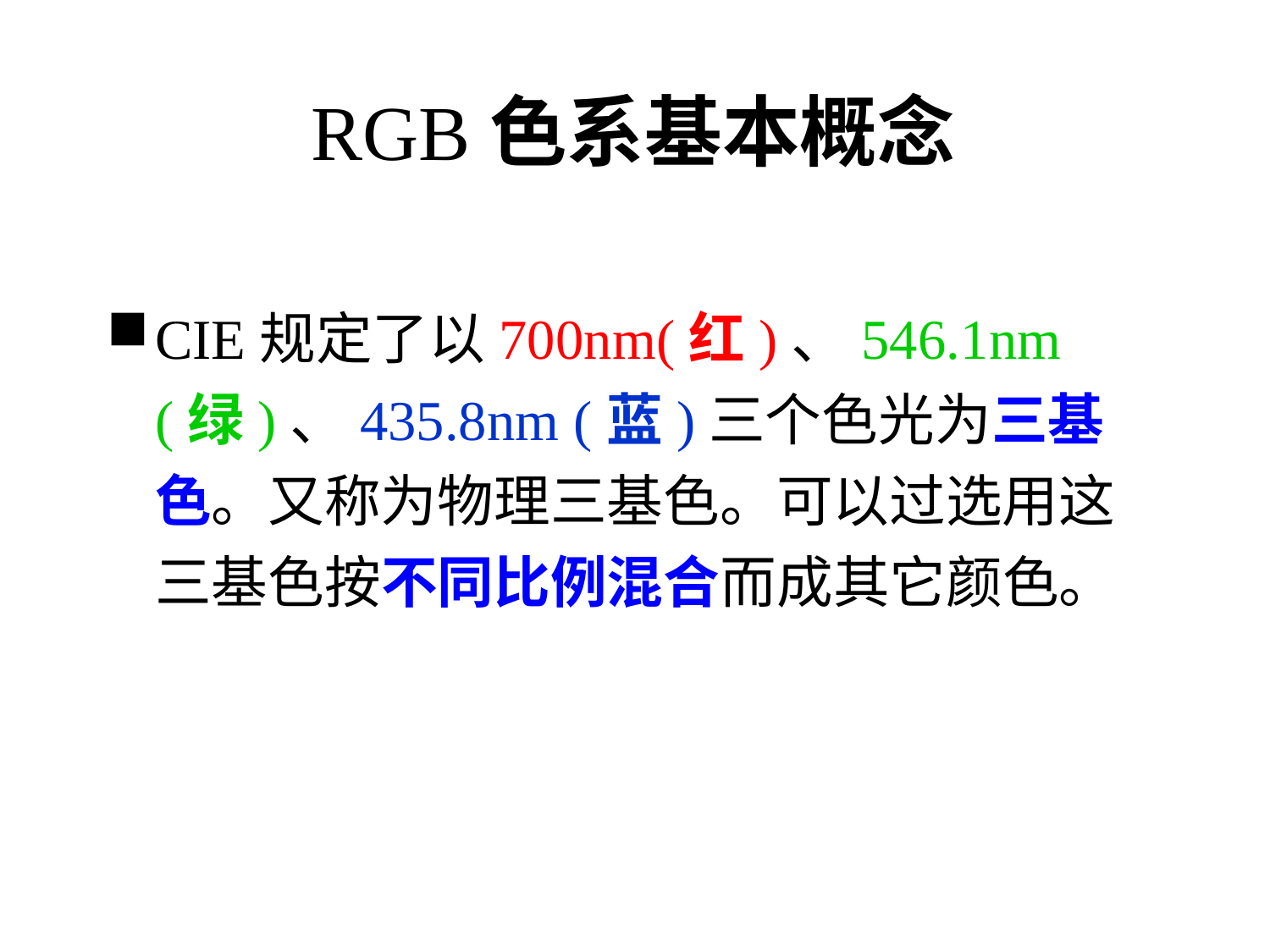

# RGB色系基本概念
CIE规定了以700nm(红)、546.1nm (绿)、435.8nm (蓝)三个色光为三基色。又称为物理三基色。可以过选用这三基色按不同比例混合而成其它颜色。